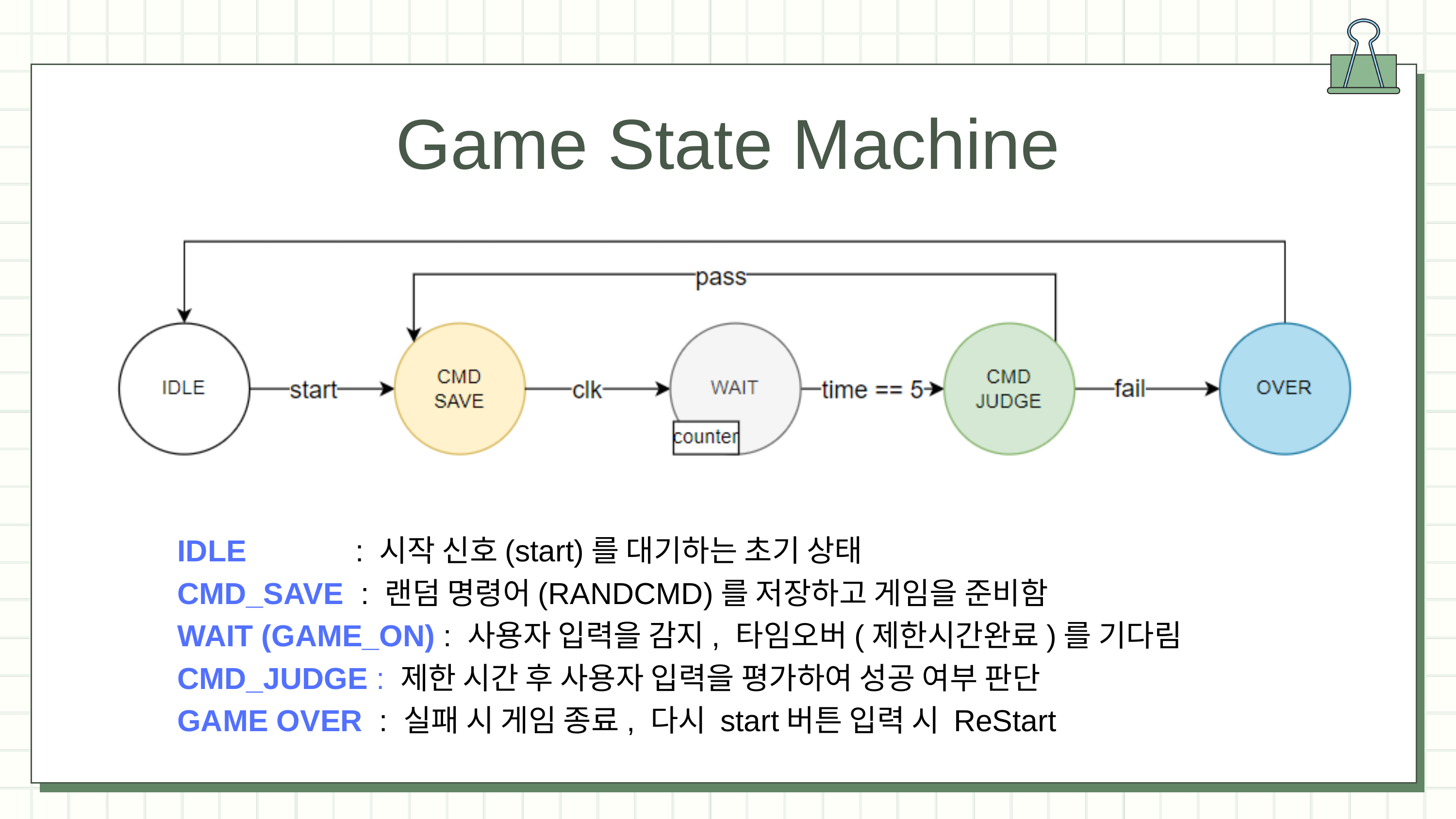

Game State Machine

IDLE             : 시작 신호(start)를 대기하는 초기 상태
CMD_SAVE  : 랜덤 명령어(RANDCMD)를 저장하고 게임을 준비함
WAIT (GAME_ON) : 사용자 입력을 감지, 타임오버(제한시간완료)를 기다림
CMD_JUDGE : 제한 시간 후 사용자 입력을 평가하여 성공 여부 판단
GAME OVER  : 실패 시 게임 종료, 다시 start버튼 입력 시 ReStart